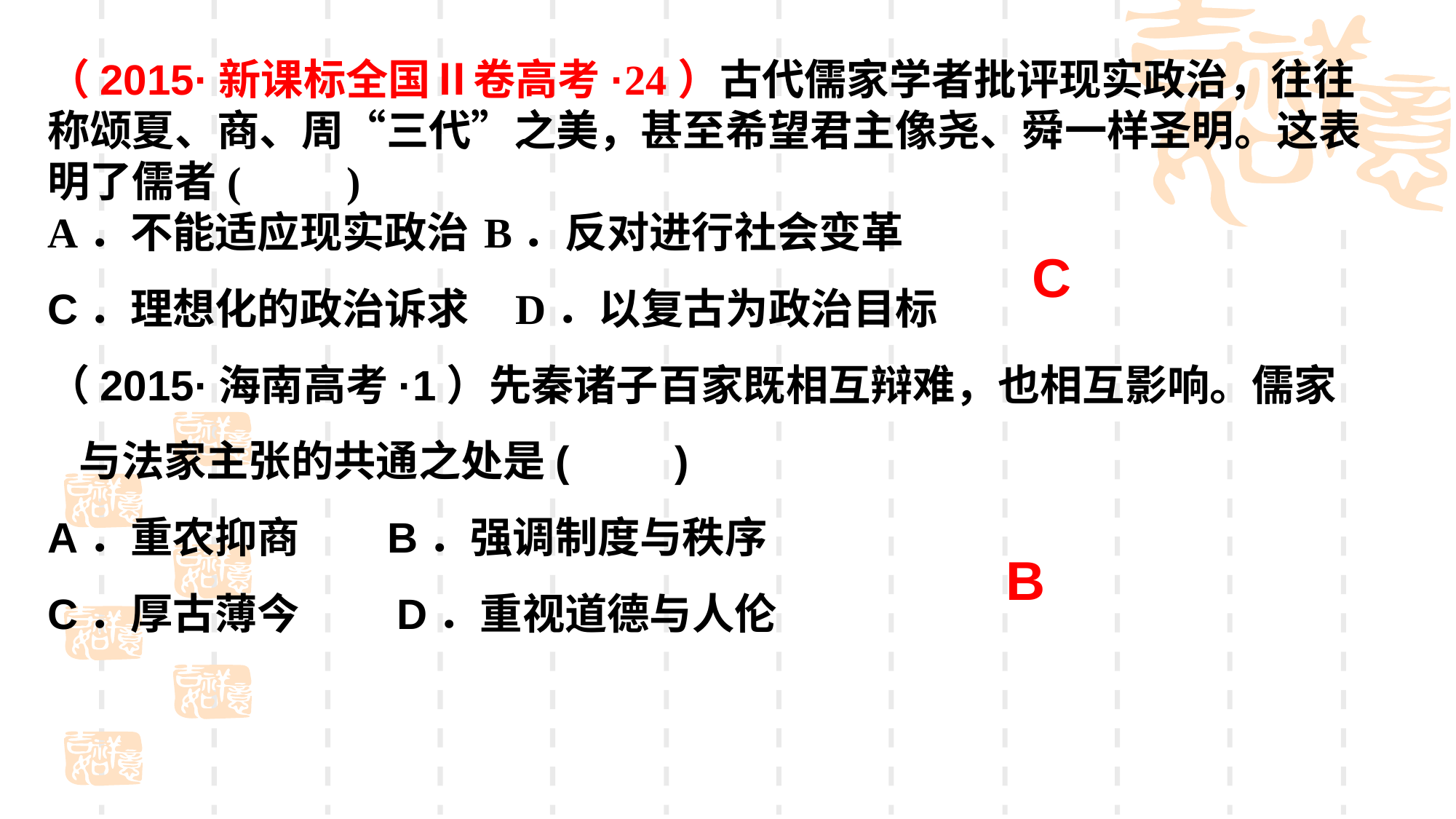

（2015·新课标全国Ⅱ卷高考·24）古代儒家学者批评现实政治，往往称颂夏、商、周“三代”之美，甚至希望君主像尧、舜一样圣明。这表明了儒者(　　)A．不能适应现实政治	B．反对进行社会变革C．理想化的政治诉求	D．以复古为政治目标
（2015·海南高考·1）先秦诸子百家既相互辩难，也相互影响。儒家与法家主张的共通之处是(　　)
A．重农抑商        B．强调制度与秩序
C．厚古薄今         D．重视道德与人伦
C
B